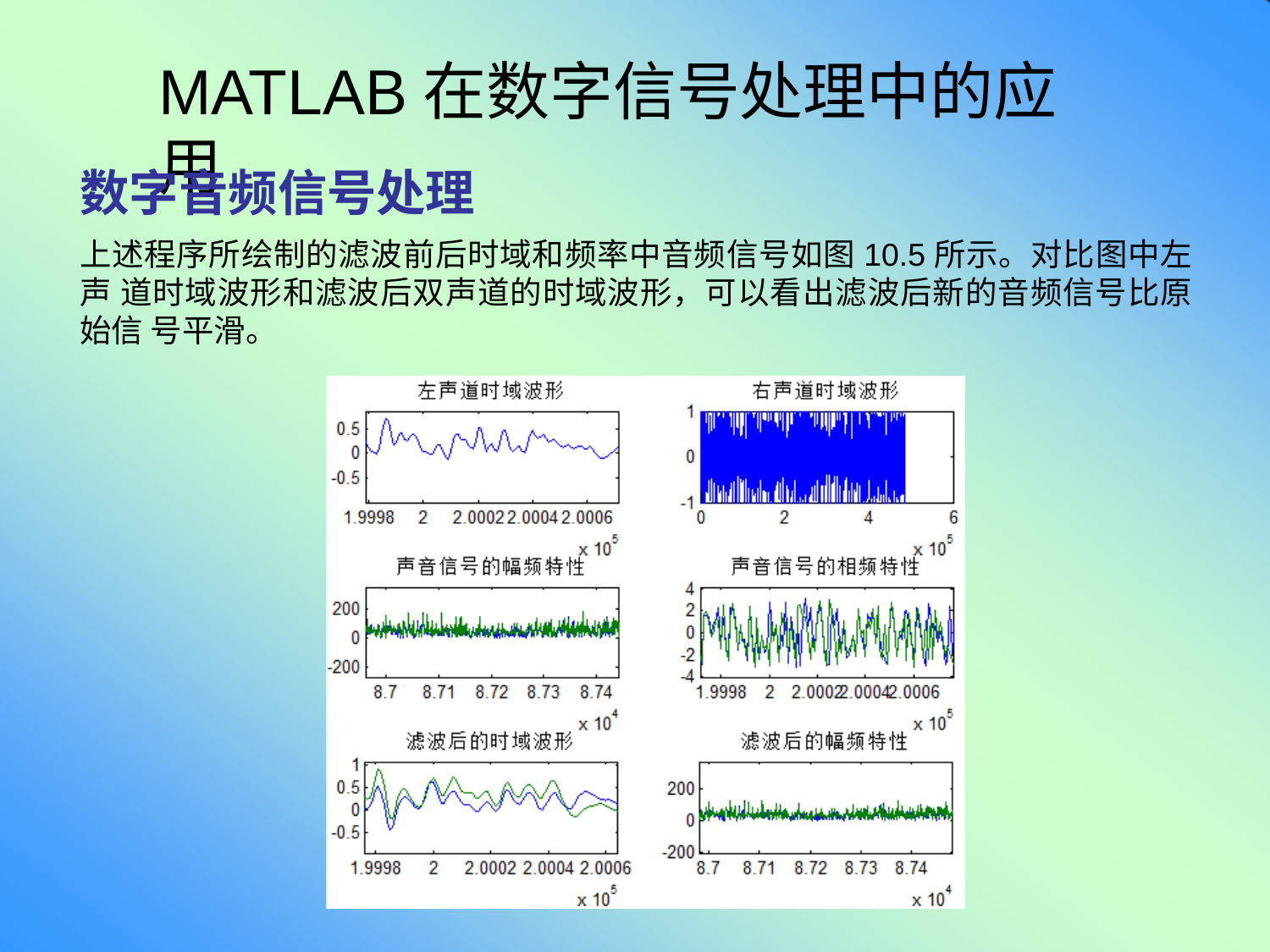

# MATLAB在数字信号处理中的应用
数字音频信号处理
上述程序所绘制的滤波前后时域和频率中音频信号如图10.5所示。对比图中左声 道时域波形和滤波后双声道的时域波形，可以看出滤波后新的音频信号比原始信 号平滑。